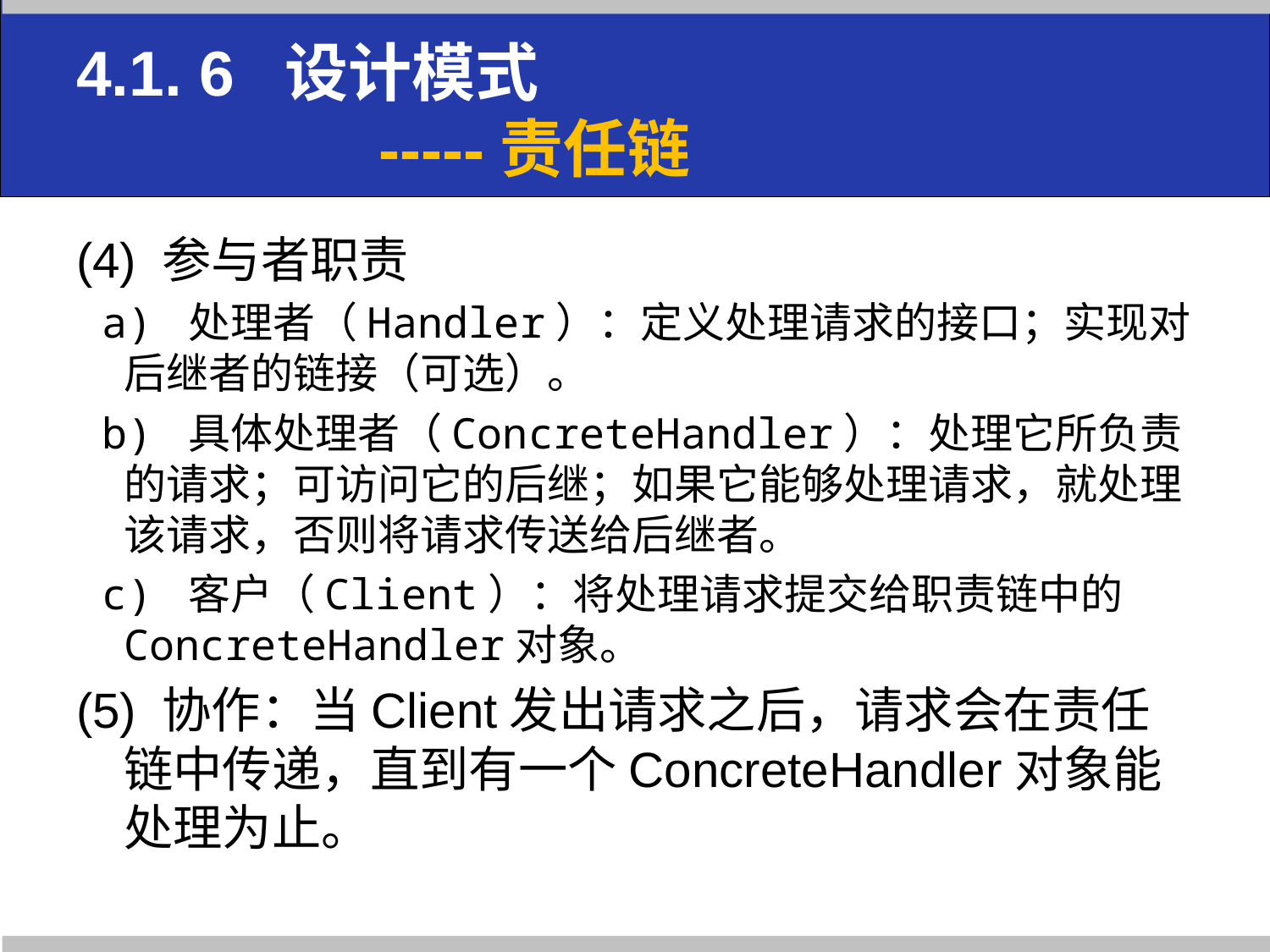

# 4.1. 6  设计模式 -----责任链
(4) 参与者职责
 a) 处理者（Handler）：定义处理请求的接口；实现对后继者的链接（可选）。
 b) 具体处理者（ConcreteHandler）：处理它所负责的请求；可访问它的后继；如果它能够处理请求，就处理该请求，否则将请求传送给后继者。
 c) 客户（Client）：将处理请求提交给职责链中的ConcreteHandler对象。
(5) 协作：当Client发出请求之后，请求会在责任链中传递，直到有一个ConcreteHandler对象能处理为止。
493